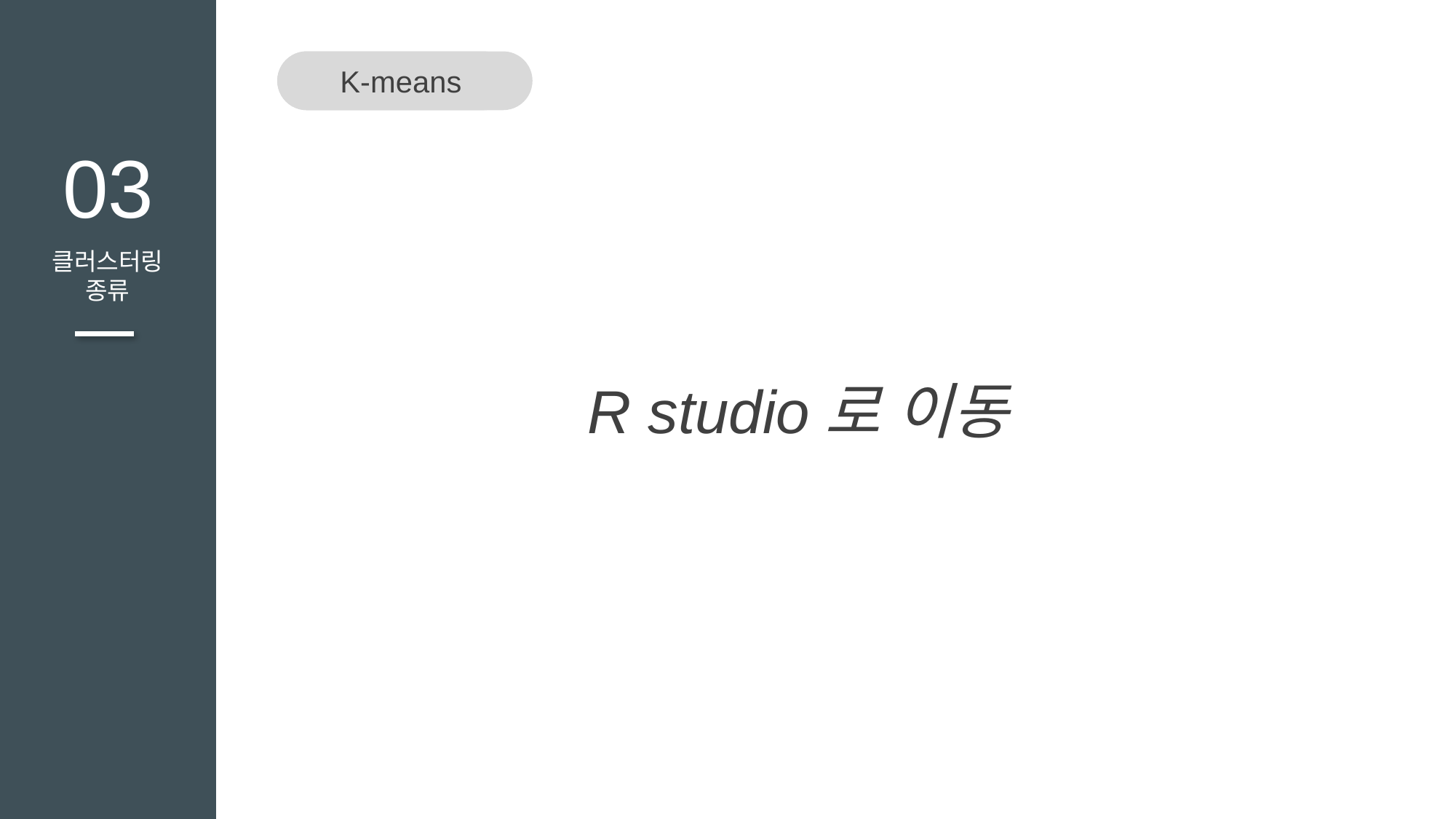

K-means
TITLE을 입력하세요
03
클러스터링
종류
R studio로 이동